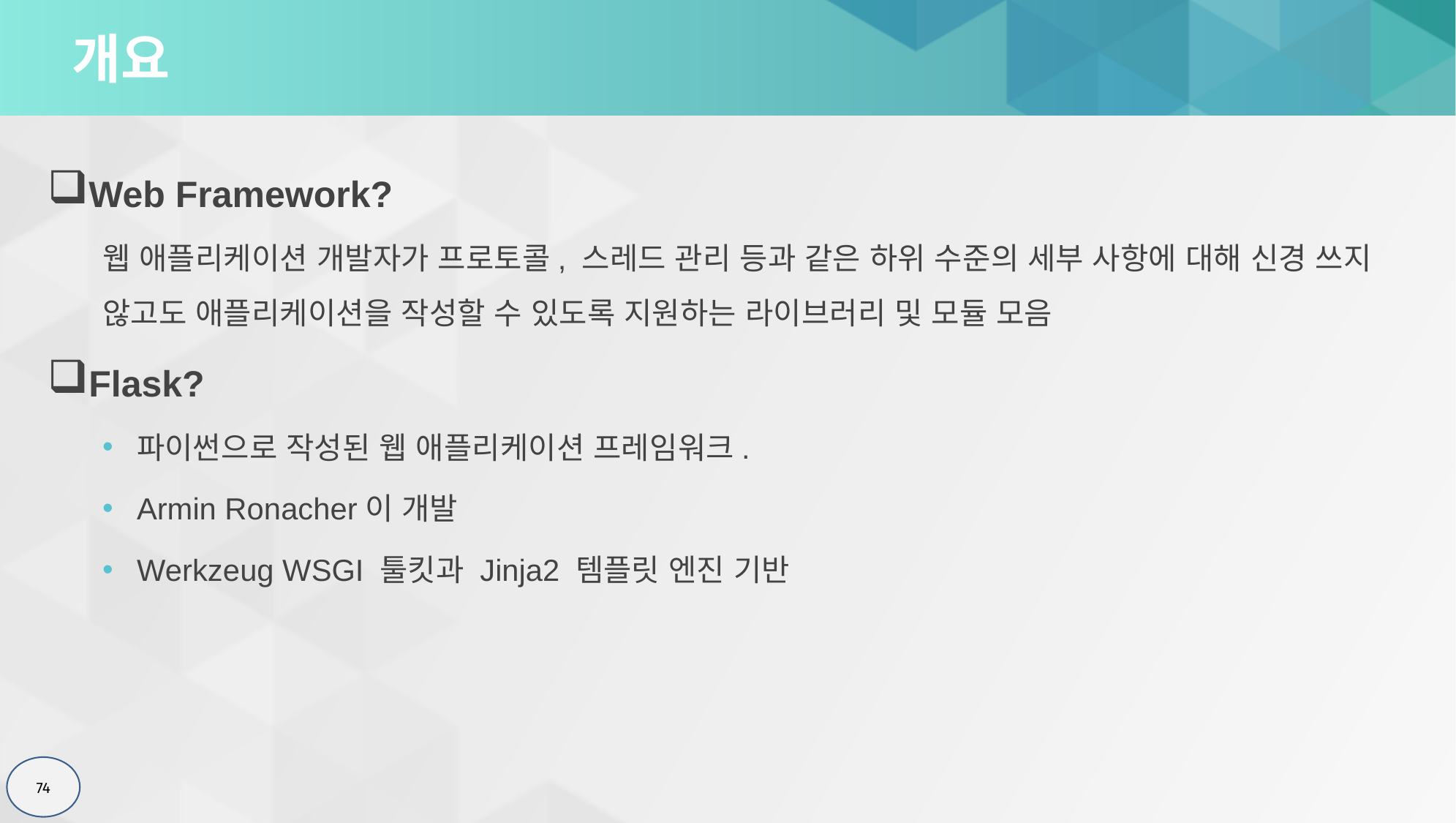

# 개요
Web Framework?
웹 애플리케이션 개발자가 프로토콜, 스레드 관리 등과 같은 하위 수준의 세부 사항에 대해 신경 쓰지 않고도 애플리케이션을 작성할 수 있도록 지원하는 라이브러리 및 모듈 모음
Flask?
파이썬으로 작성된 웹 애플리케이션 프레임워크.
Armin Ronacher이 개발
Werkzeug WSGI 툴킷과 Jinja2 템플릿 엔진 기반